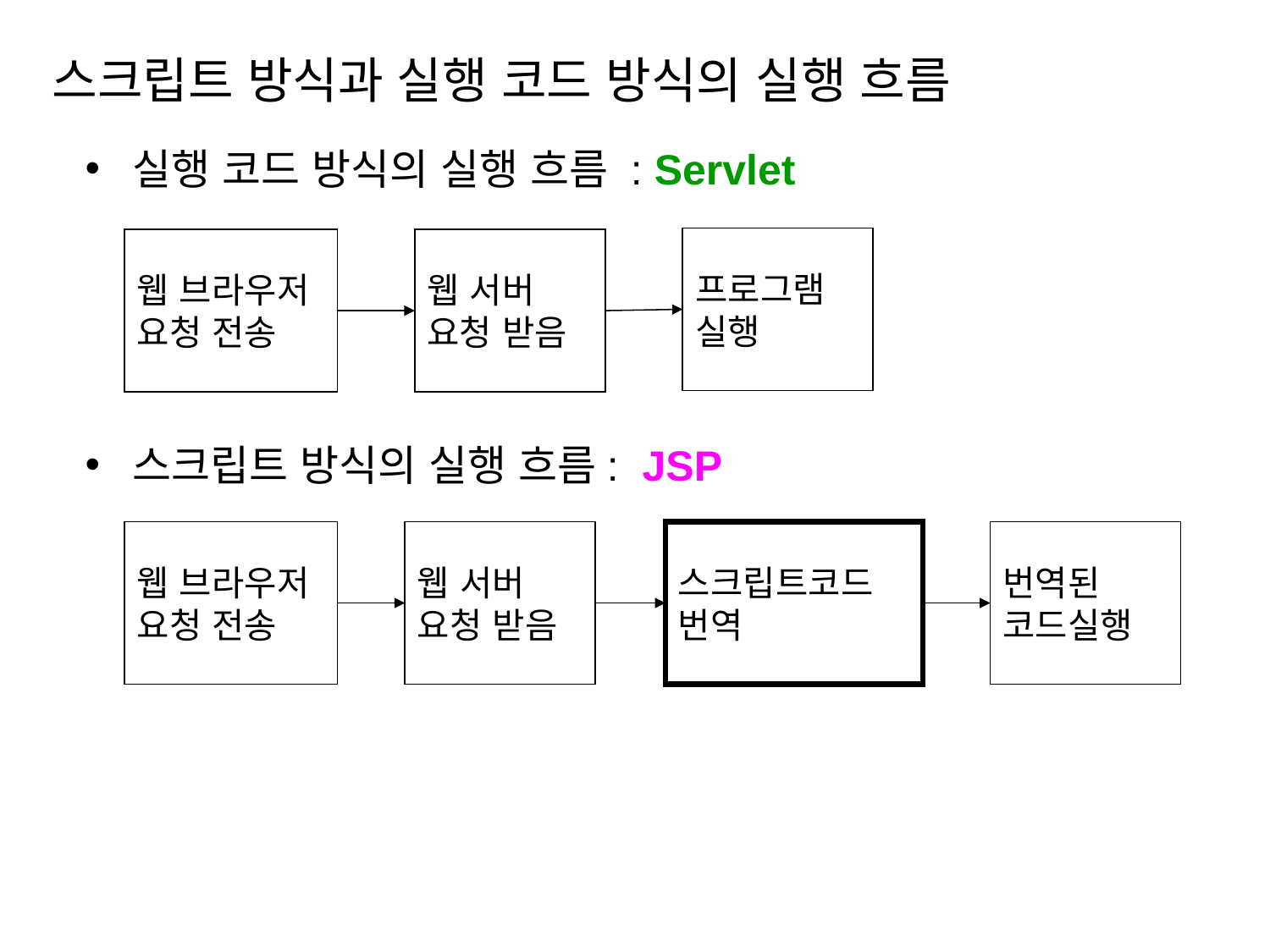

# 스크립트 방식과 실행 코드 방식의 실행 흐름
실행 코드 방식의 실행 흐름 : Servlet

스크립트 방식의 실행 흐름:  JSP
프로그램
실행
웹 브라우저
요청 전송
웹 서버
요청 받음
웹 브라우저
요청 전송
웹 서버
요청 받음
스크립트코드
번역
번역된
코드실행